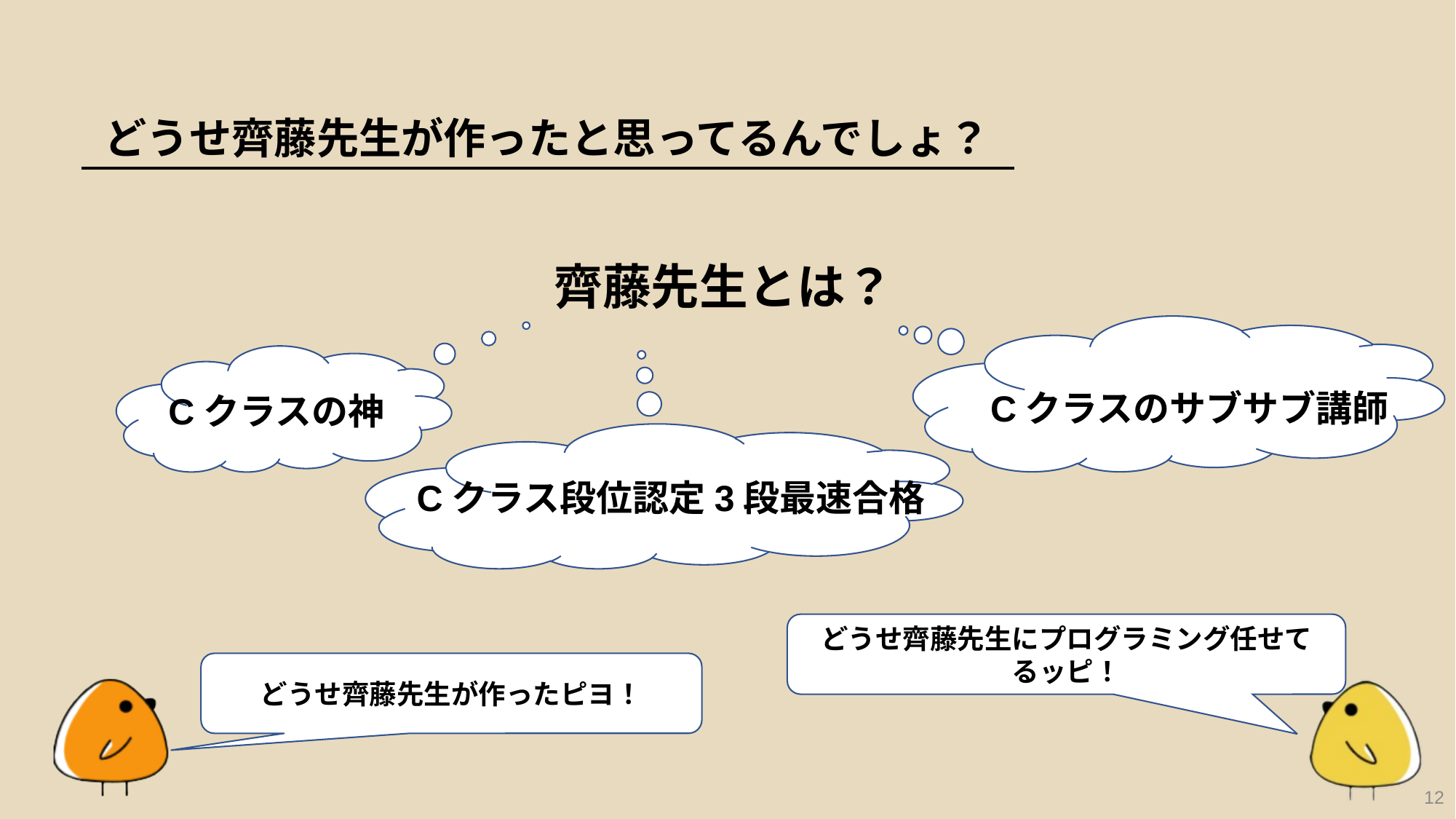

どうせ齊藤先生が作ったと思ってるんでしょ？
齊藤先生とは？

Cクラスのサブサブ講師

Cクラスの神

Cクラス段位認定3段最速合格
どうせ齊藤先生にプログラミング任せてるッピ！
どうせ齊藤先生が作ったピヨ！
12